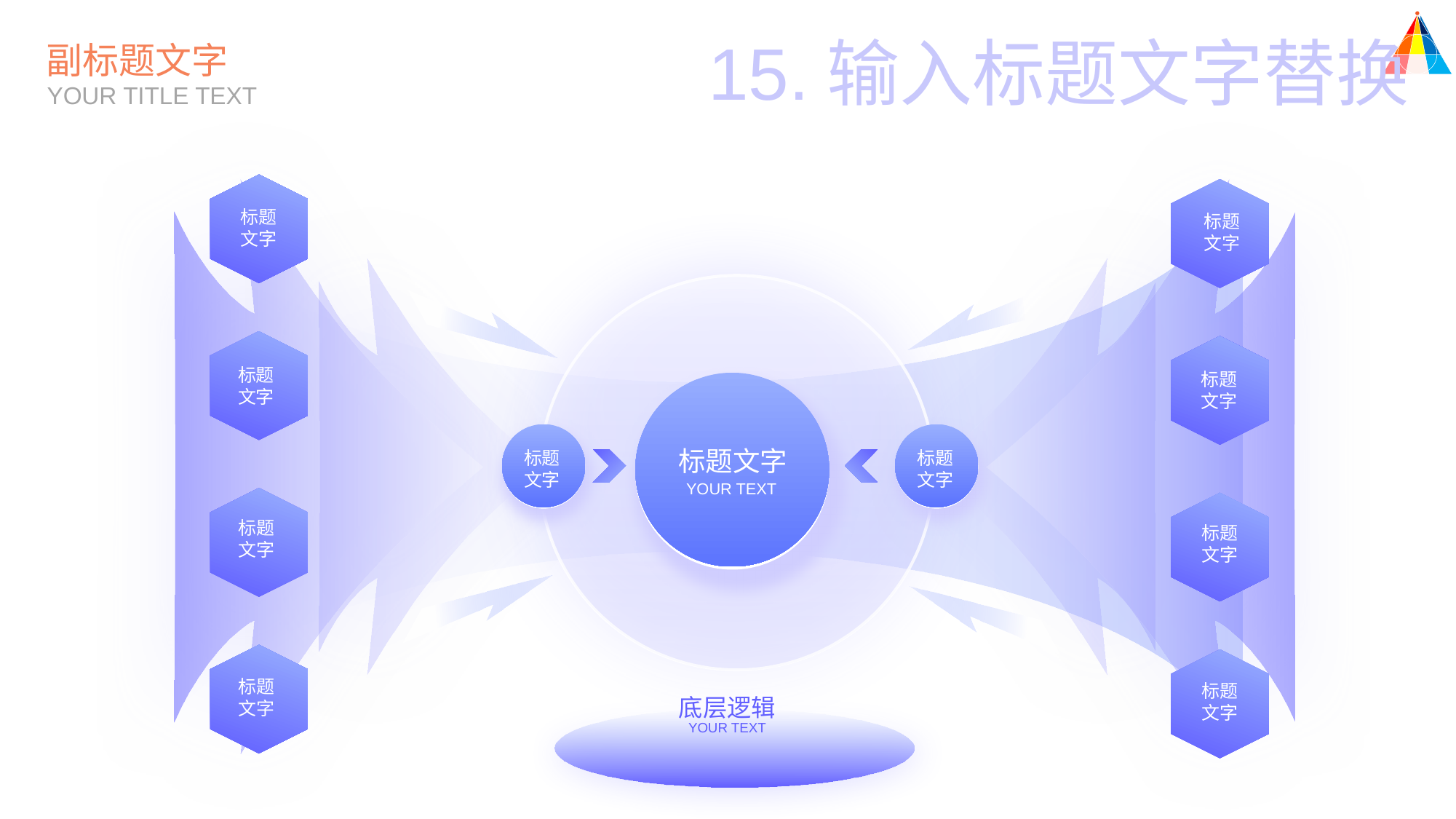

15.输入标题文字替换
副标题文字
YOUR TITLE TEXT

标题
文字

标题
文字

标题
文字
标题
文字

标题
文字

标题
文字
标题文字

YOUR TEXT

标题
文字
标题
文字

标题
文字
标题
文字
底层逻辑

YOUR TEXT